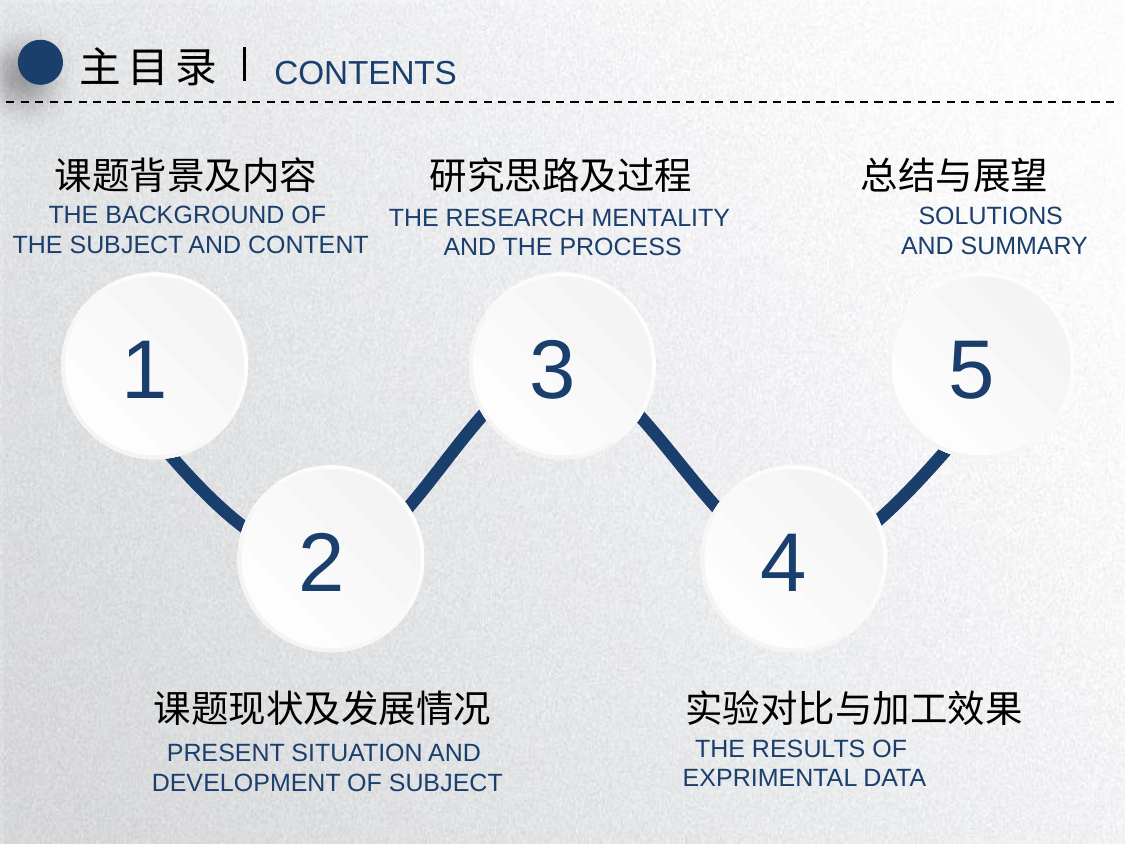

主目录

CONTENTS
课题背景及内容
研究思路及过程
总结与展望
THE BACKGROUND OF
THE SUBJECT AND CONTENT
SOLUTIONS
AND SUMMARY
THE RESEARCH MENTALITY
AND THE PROCESS

1

3

5

2

4
实验对比与加工效果
课题现状及发展情况
THE RESULTS OF
EXPRIMENTAL DATA
PRESENT SITUATION AND
DEVELOPMENT OF SUBJECT

延时符